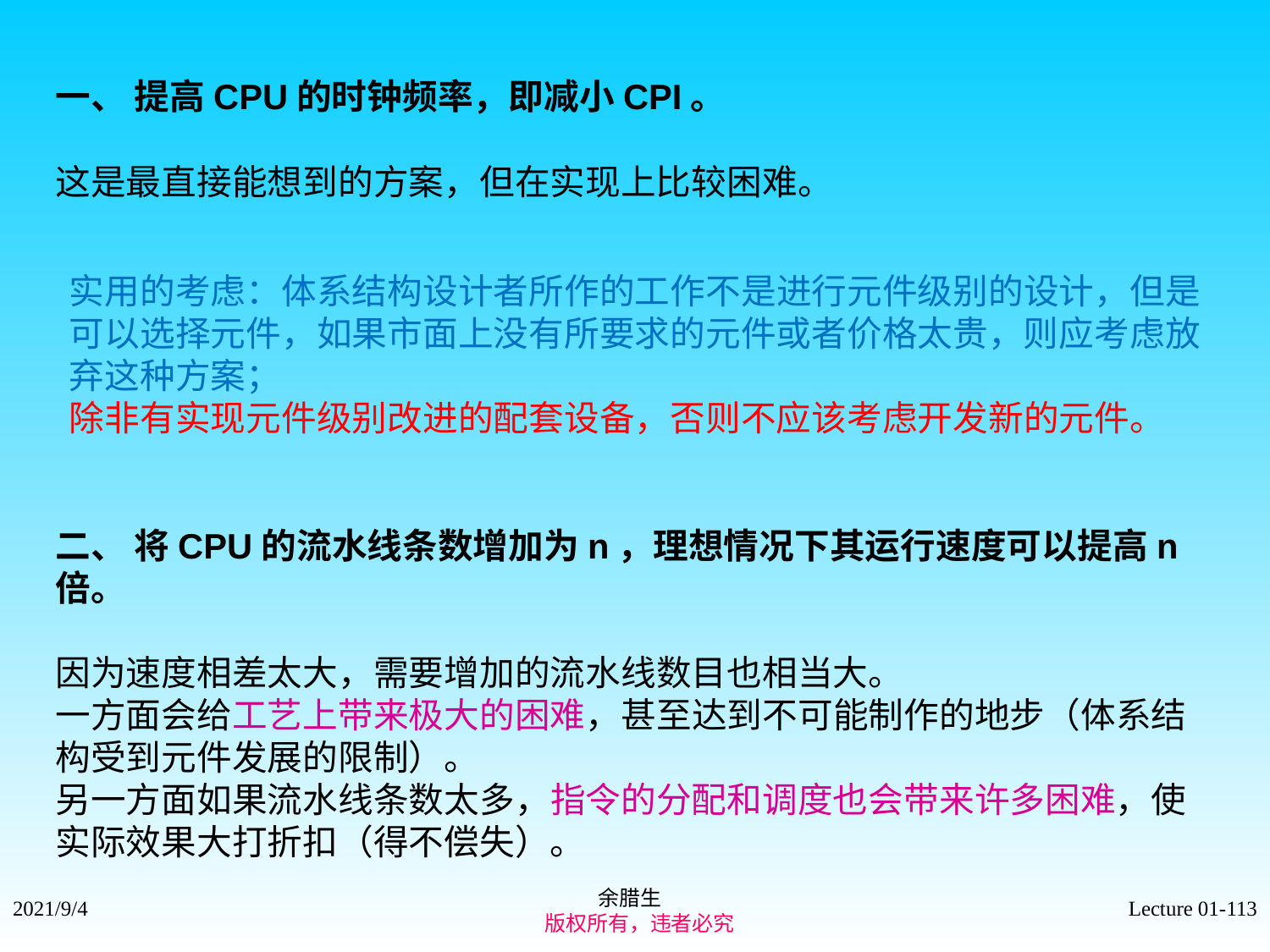

一、 提高CPU的时钟频率，即减小CPI。

这是最直接能想到的方案，但在实现上比较困难。

实用的考虑：体系结构设计者所作的工作不是进行元件级别的设计，但是可以选择元件，如果市面上没有所要求的元件或者价格太贵，则应考虑放弃这种方案；
除非有实现元件级别改进的配套设备，否则不应该考虑开发新的元件。
二、 将CPU的流水线条数增加为n，理想情况下其运行速度可以提高n倍。

因为速度相差太大，需要增加的流水线数目也相当大。
一方面会给工艺上带来极大的困难，甚至达到不可能制作的地步（体系结构受到元件发展的限制）。
另一方面如果流水线条数太多，指令的分配和调度也会带来许多困难，使实际效果大打折扣（得不偿失）。
余腊生
 版权所有，违者必究
2021/9/4
Lecture 01-113